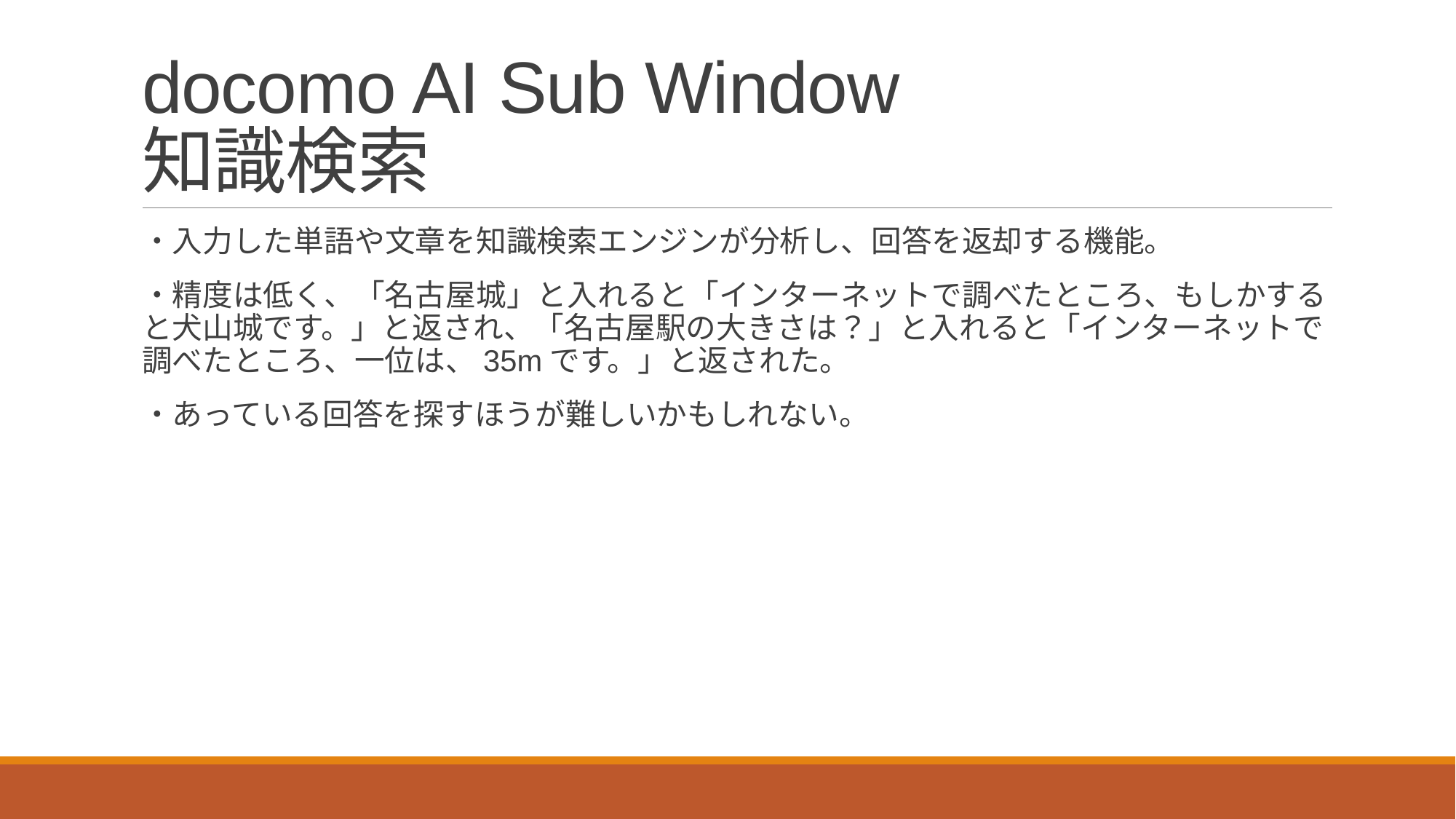

# docomo AI Sub Window 知識検索
・入力した単語や文章を知識検索エンジンが分析し、回答を返却する機能。
・精度は低く、「名古屋城」と入れると「インターネットで調べたところ、もしかすると犬山城です。」と返され、「名古屋駅の大きさは？」と入れると「インターネットで調べたところ、一位は、35mです。」と返された。
・あっている回答を探すほうが難しいかもしれない。